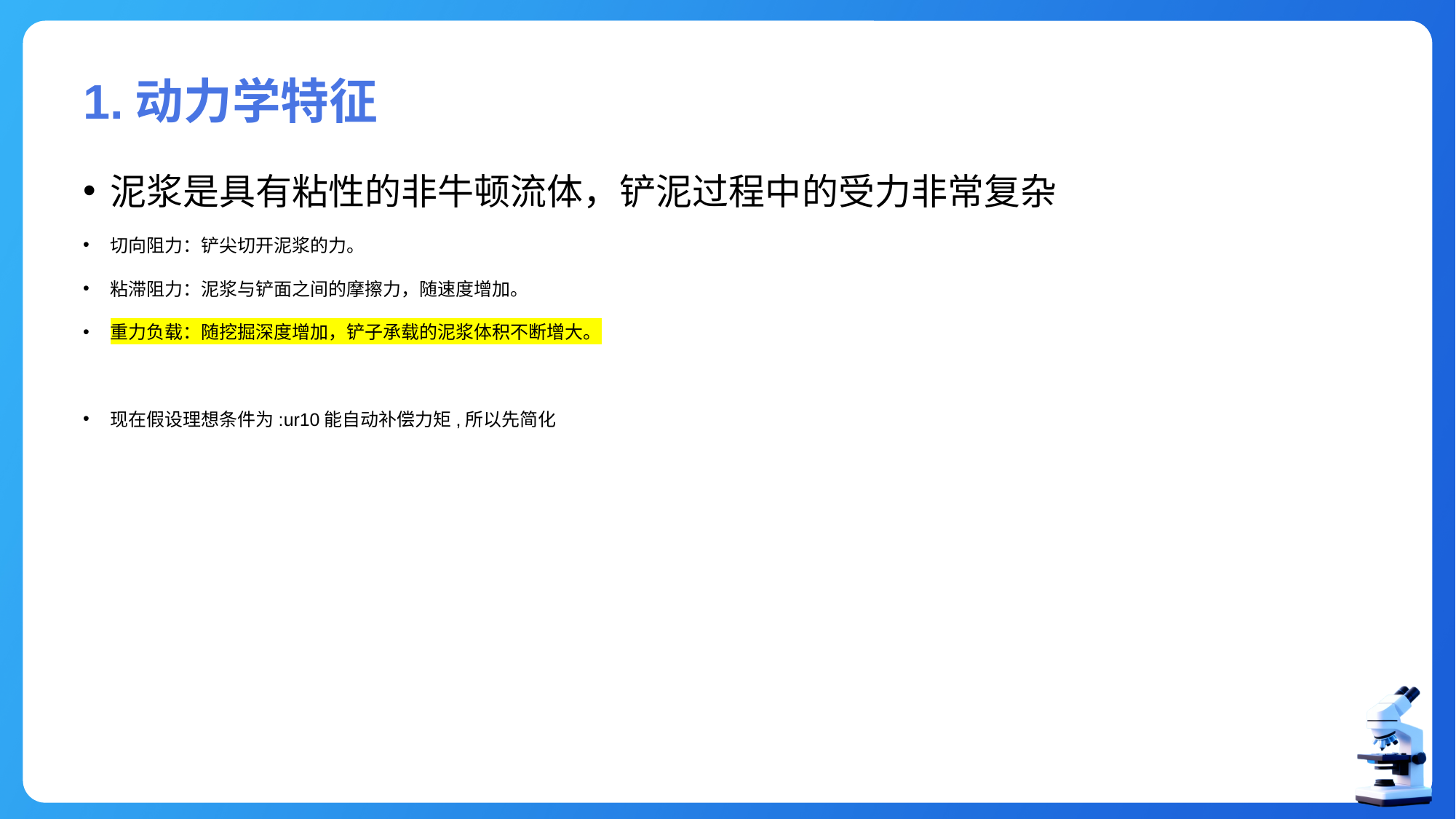

# 1.动力学特征
泥浆是具有粘性的非牛顿流体，铲泥过程中的受力非常复杂
切向阻力：铲尖切开泥浆的力。
粘滞阻力：泥浆与铲面之间的摩擦力，随速度增加。
重力负载：随挖掘深度增加，铲子承载的泥浆体积不断增大。

现在假设理想条件为:ur10能自动补偿力矩,所以先简化